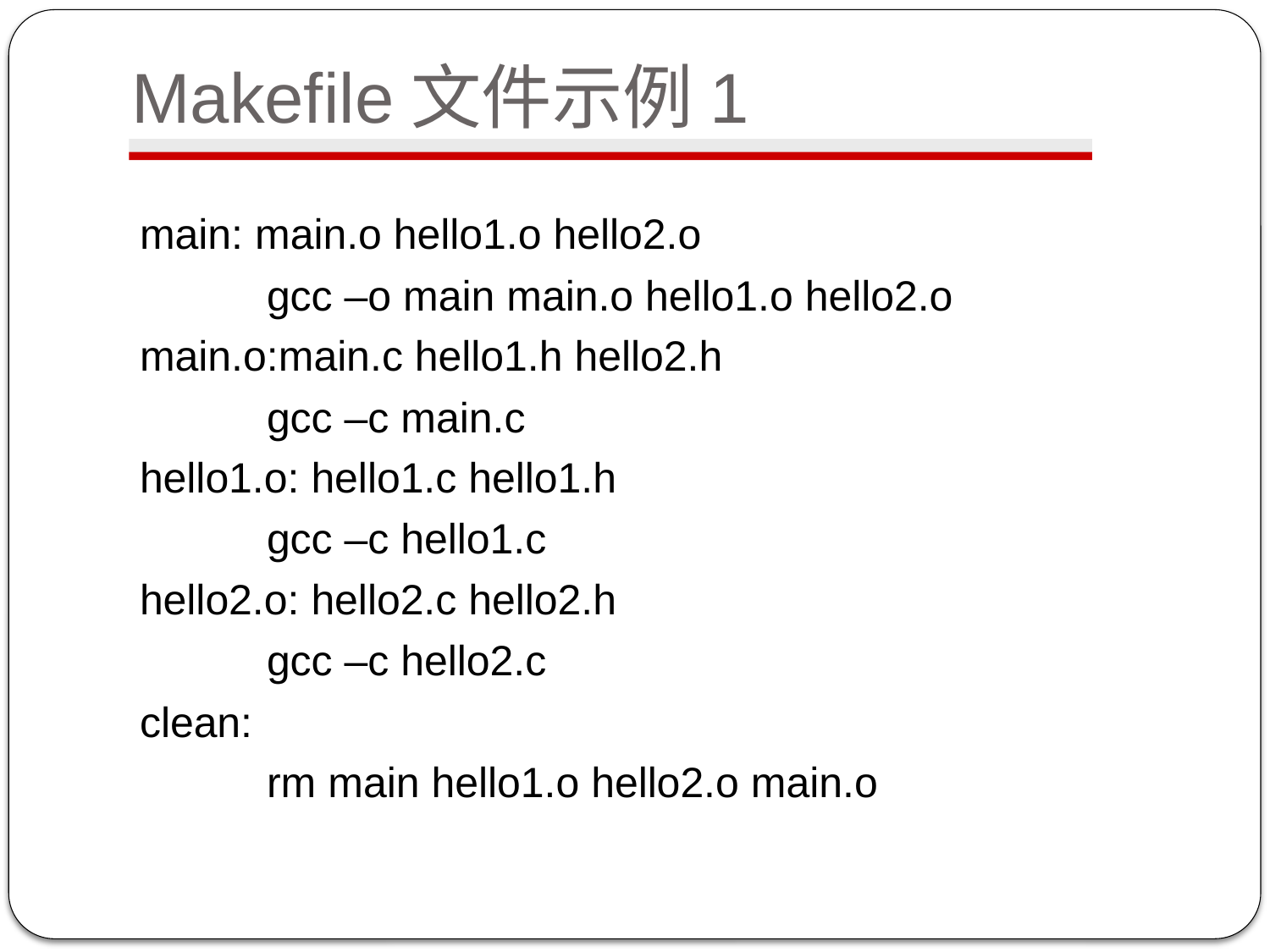

# Makefile文件示例1
main: main.o hello1.o hello2.o
	gcc –o main main.o hello1.o hello2.o
main.o:main.c hello1.h hello2.h
	gcc –c main.c
hello1.o: hello1.c hello1.h
	gcc –c hello1.c
hello2.o: hello2.c hello2.h
	gcc –c hello2.c
clean:
	rm main hello1.o hello2.o main.o